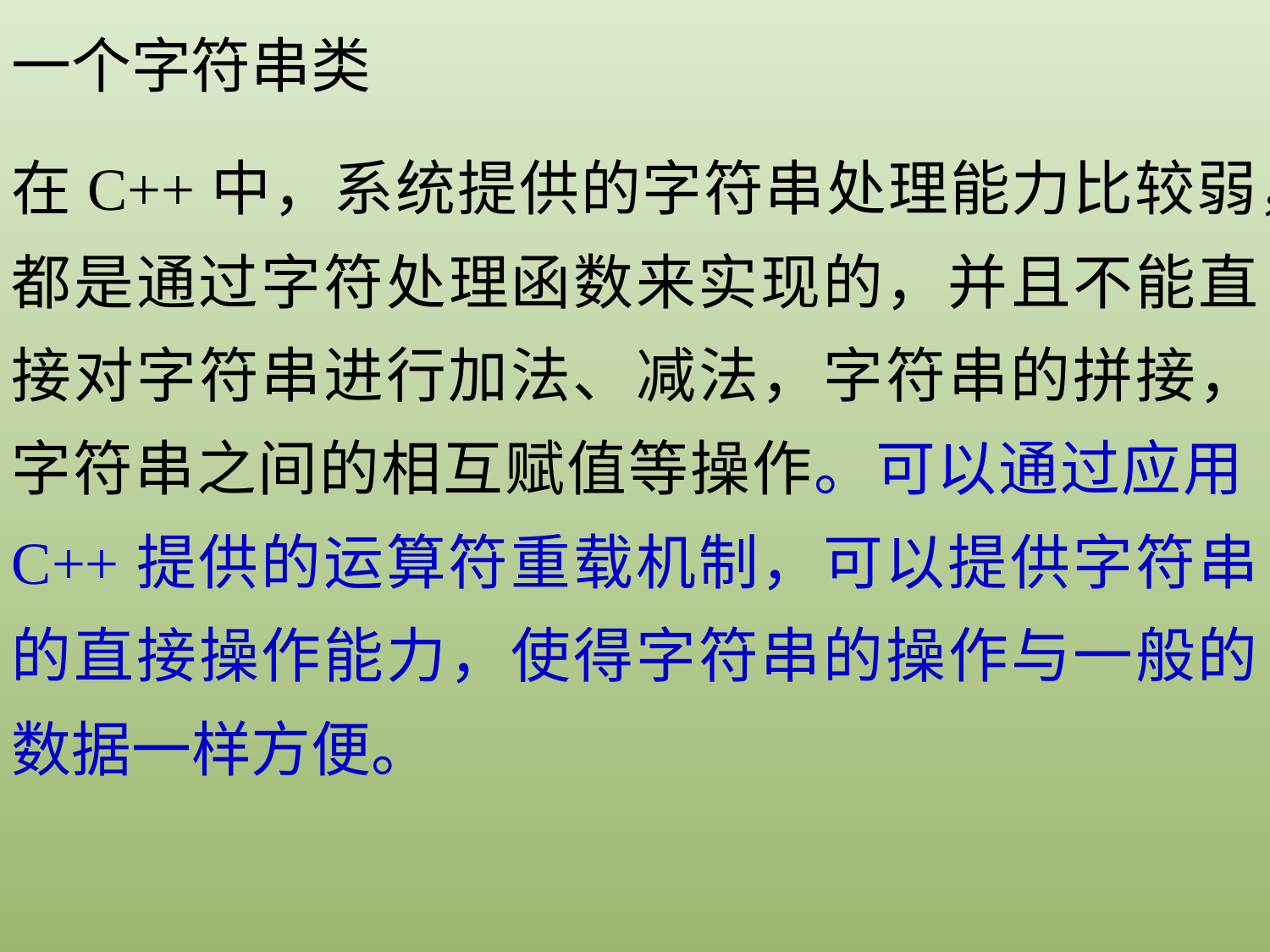

一个字符串类
在C++中，系统提供的字符串处理能力比较弱，都是通过字符处理函数来实现的，并且不能直接对字符串进行加法、减法，字符串的拼接，字符串之间的相互赋值等操作。可以通过应用C++提供的运算符重载机制，可以提供字符串的直接操作能力，使得字符串的操作与一般的数据一样方便。
880